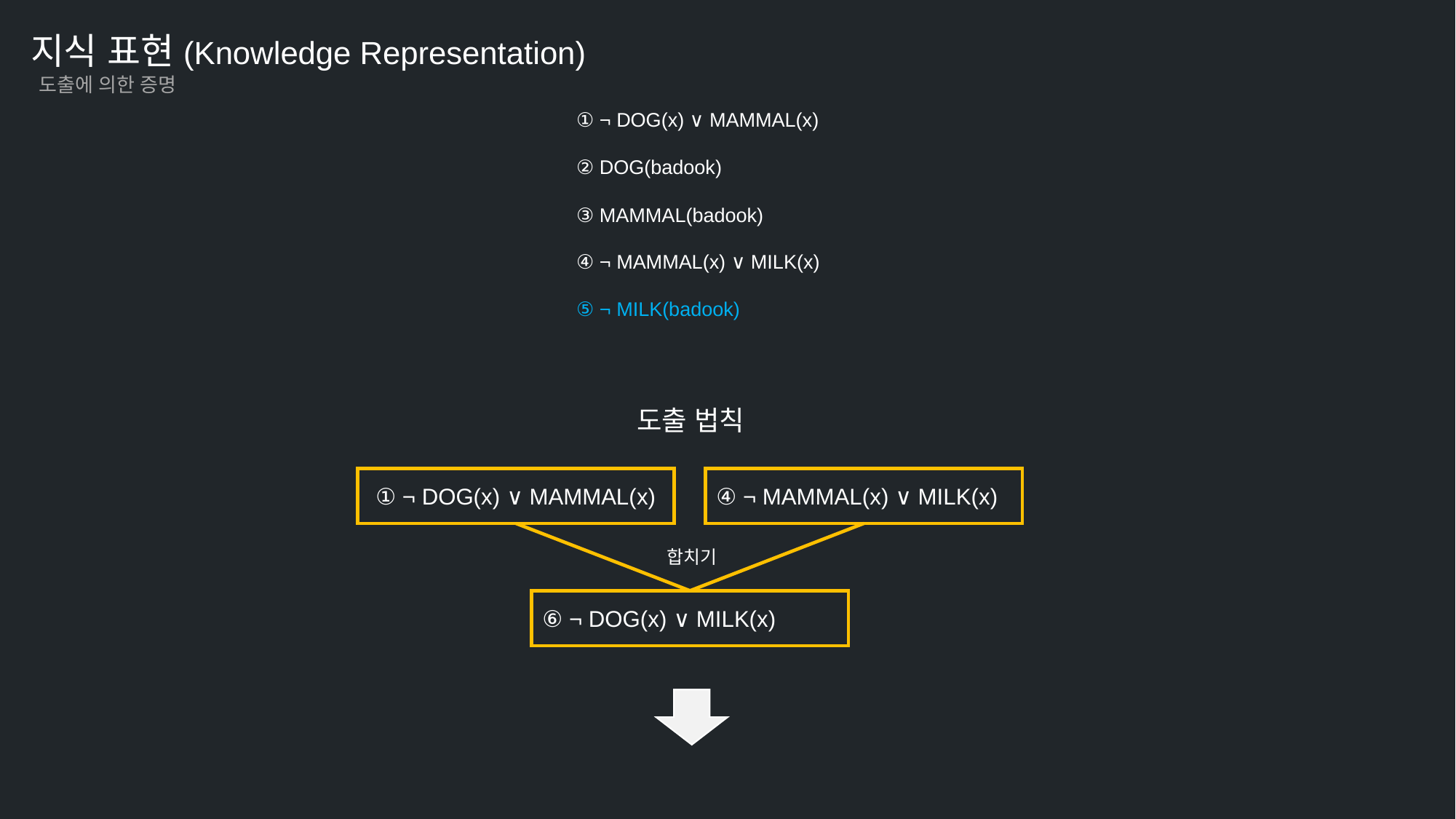

지식 표현(Knowledge Representation)
도출에 의한 증명
① ¬ DOG(x) ∨ MAMMAL(x)

② DOG(badook)

③ MAMMAL(badook)

④ ¬ MAMMAL(x) ∨ MILK(x)

⑤ ¬ MILK(badook)
도출 법칙
① ¬ DOG(x) ∨ MAMMAL(x)
④ ¬ MAMMAL(x) ∨ MILK(x)
합치기
⑥ ¬ DOG(x) ∨ MILK(x)